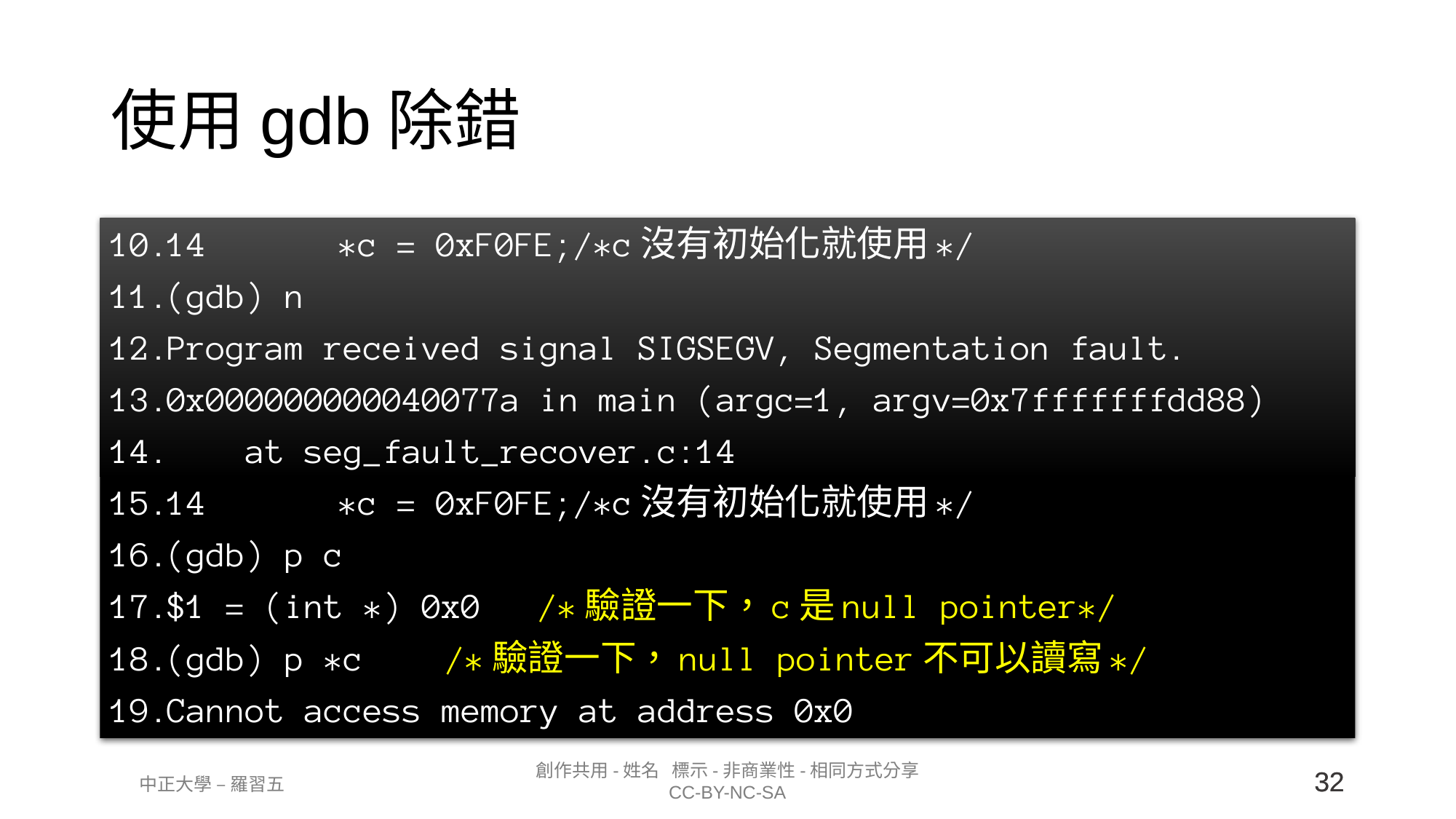

# 使用gdb除錯
14	    *c = 0xF0FE;/*c沒有初始化就使用*/
(gdb) n
Program received signal SIGSEGV, Segmentation fault.
0x000000000040077a in main (argc=1, argv=0x7fffffffdd88)
    at seg_fault_recover.c:14
14	    *c = 0xF0FE;/*c沒有初始化就使用*/
(gdb) p c
$1 = (int *) 0x0	/*驗證一下，c是null pointer*/
(gdb) p *c	/*驗證一下，null pointer不可以讀寫*/
Cannot access memory at address 0x0